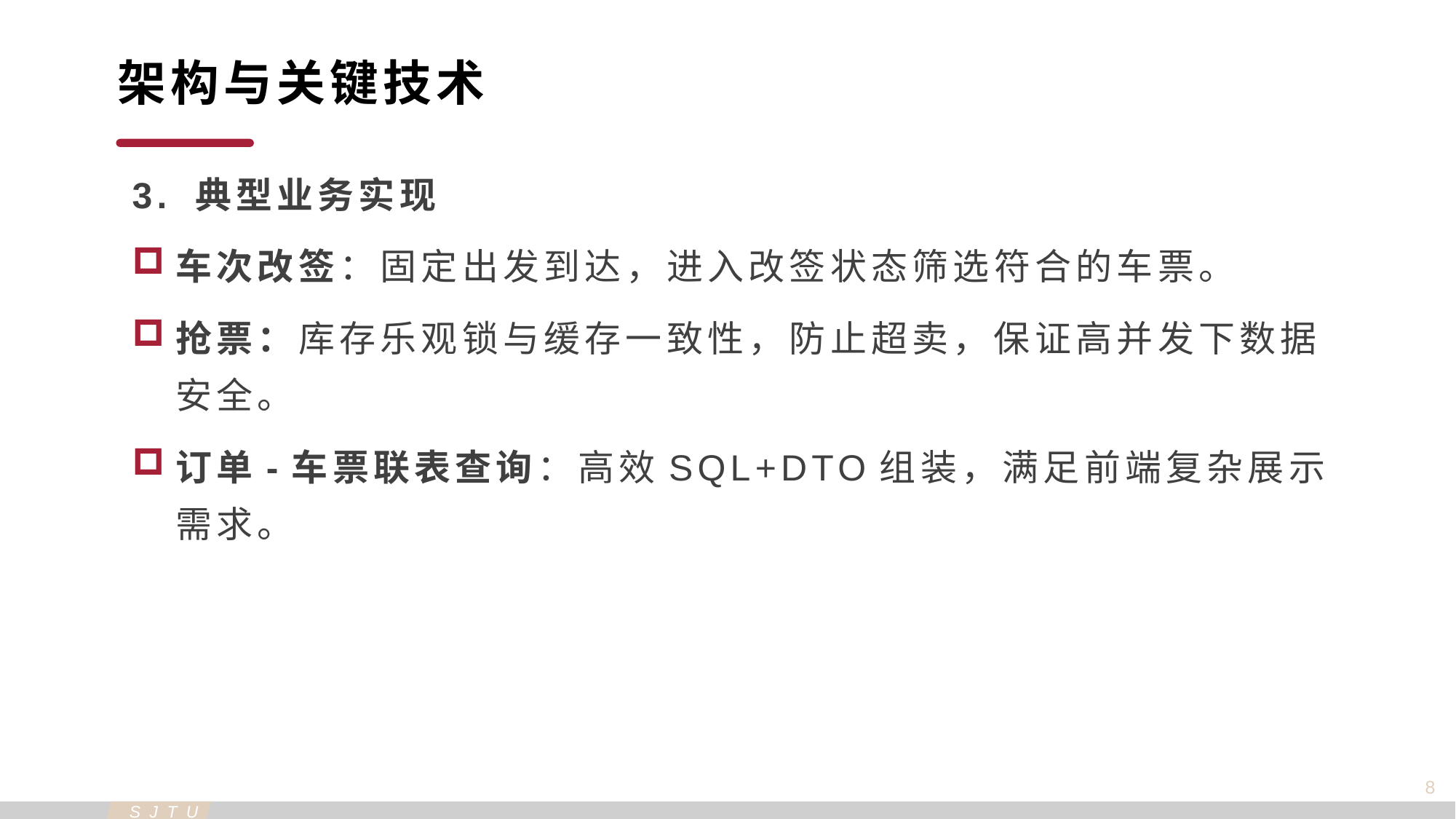

架构与关键技术
3. 典型业务实现
车次改签：固定出发到达，进入改签状态筛选符合的车票。
抢票：库存乐观锁与缓存一致性，防止超卖，保证高并发下数据安全。
订单-车票联表查询：高效SQL+DTO组装，满足前端复杂展示需求。

8